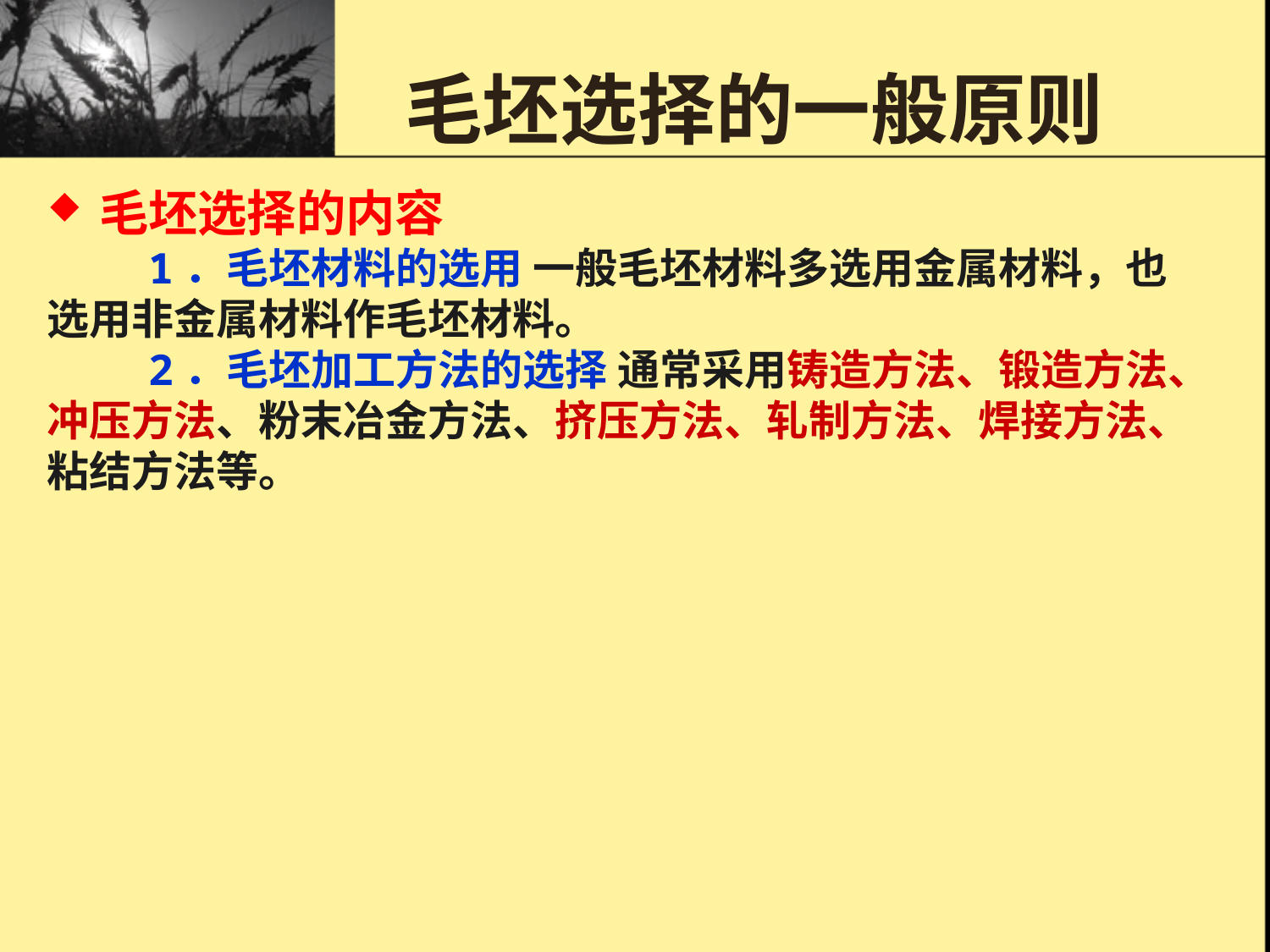

# 毛坯选择的一般原则
 毛坯选择的内容
    1．毛坯材料的选用 一般毛坯材料多选用金属材料，也选用非金属材料作毛坯材料。
    2．毛坯加工方法的选择 通常采用铸造方法、锻造方法、冲压方法、粉末冶金方法、挤压方法、轧制方法、焊接方法、粘结方法等。